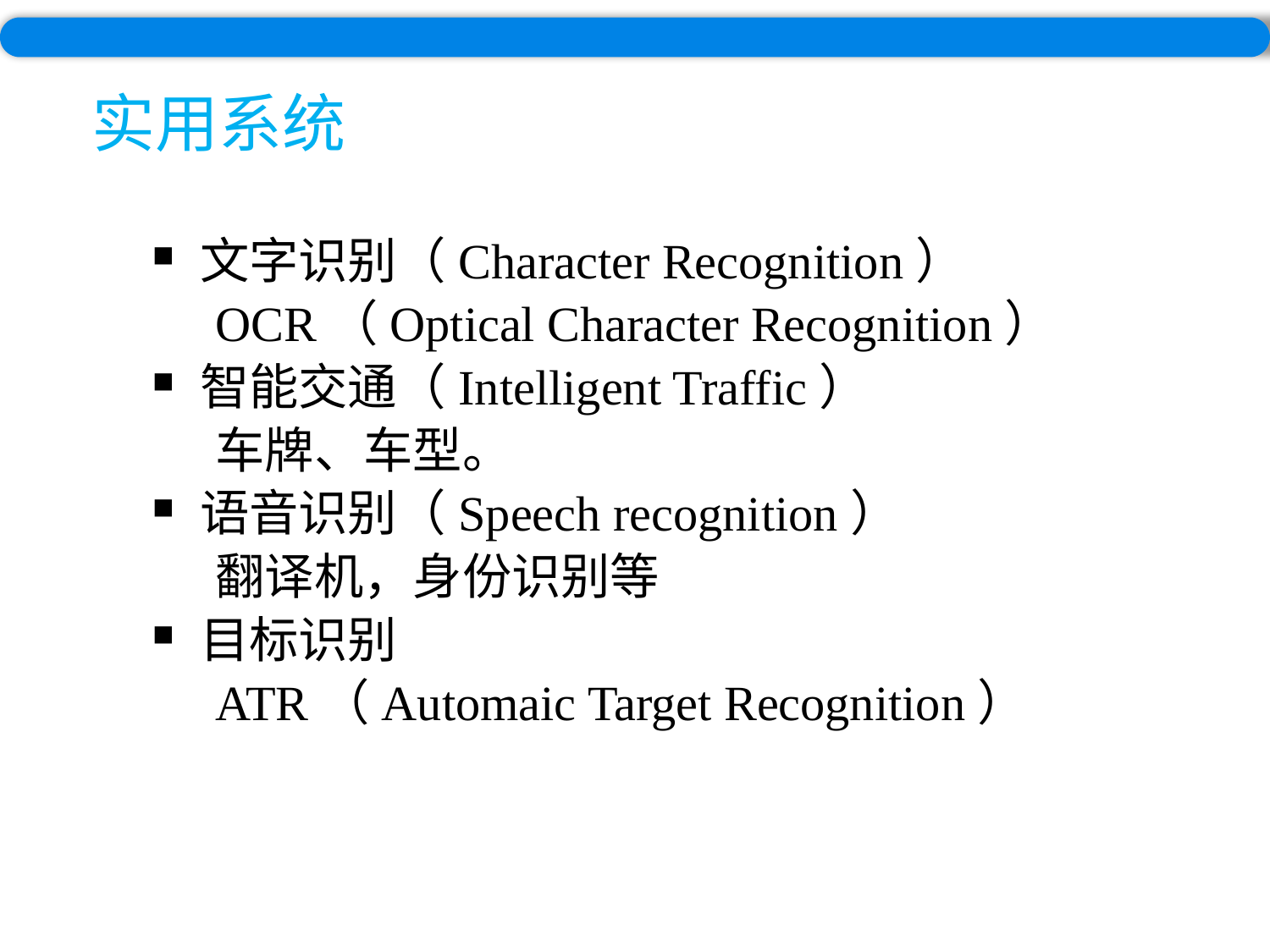

实用系统
文字识别（Character Recognition）
OCR（Optical Character Recognition）
智能交通（Intelligent Traffic）
车牌、车型。
语音识别（Speech recognition）
翻译机，身份识别等
目标识别
ATR（Automaic Target Recognition）

55